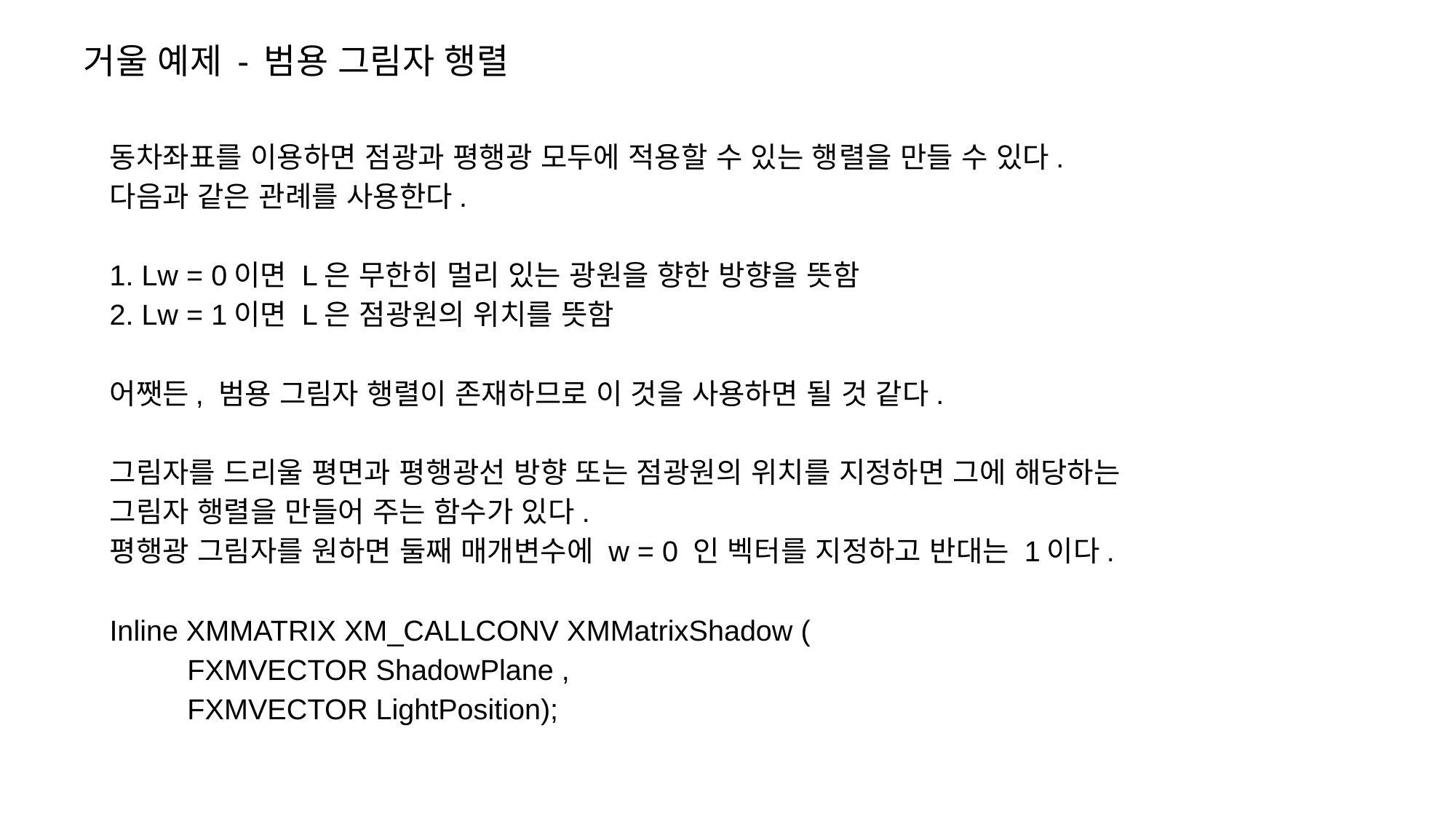

# 거울 예제 - 범용 그림자 행렬

동차좌표를 이용하면 점광과 평행광 모두에 적용할 수 있는 행렬을 만들 수 있다.
다음과 같은 관례를 사용한다.

1. Lw = 0이면 L은 무한히 멀리 있는 광원을 향한 방향을 뜻함
2. Lw = 1이면 L은 점광원의 위치를 뜻함

어쨋든, 범용 그림자 행렬이 존재하므로 이 것을 사용하면 될 것 같다.

그림자를 드리울 평면과 평행광선 방향 또는 점광원의 위치를 지정하면 그에 해당하는
그림자 행렬을 만들어 주는 함수가 있다.
평행광 그림자를 원하면 둘째 매개변수에 w = 0 인 벡터를 지정하고 반대는 1이다.

Inline XMMATRIX XM_CALLCONV XMMatrixShadow (
	FXMVECTOR ShadowPlane ,
	FXMVECTOR LightPosition);